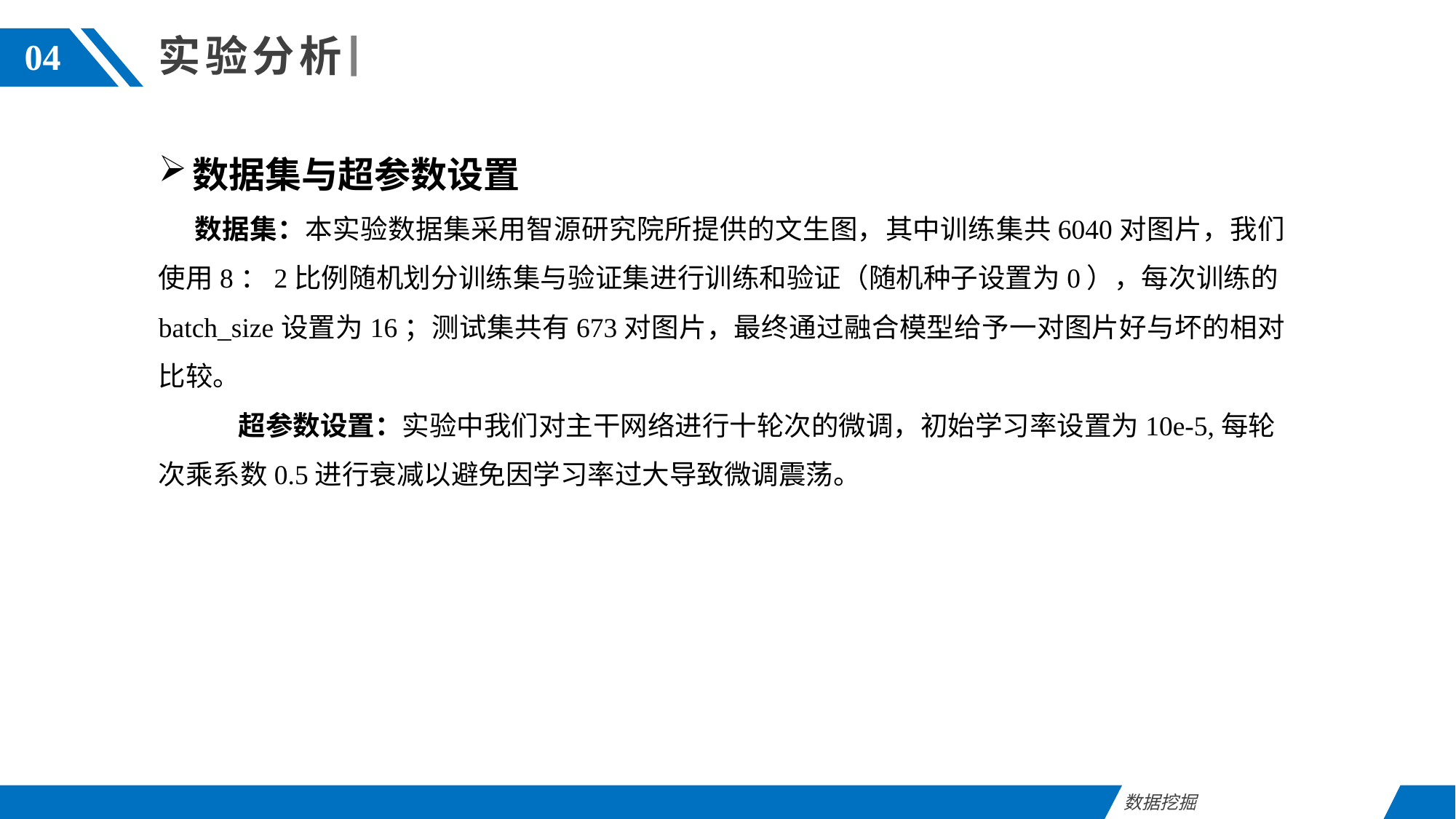

实验分析

04

数据集与超参数设置
数据集：本实验数据集采用智源研究院所提供的文生图，其中训练集共6040对图片，我们使用8：2比例随机划分训练集与验证集进行训练和验证（随机种子设置为0），每次训练的batch_size设置为16；测试集共有673对图片，最终通过融合模型给予一对图片好与坏的相对比较。
      超参数设置：实验中我们对主干网络进行十轮次的微调，初始学习率设置为10e-5,每轮次乘系数0.5进行衰减以避免因学习率过大导致微调震荡。

数据挖掘